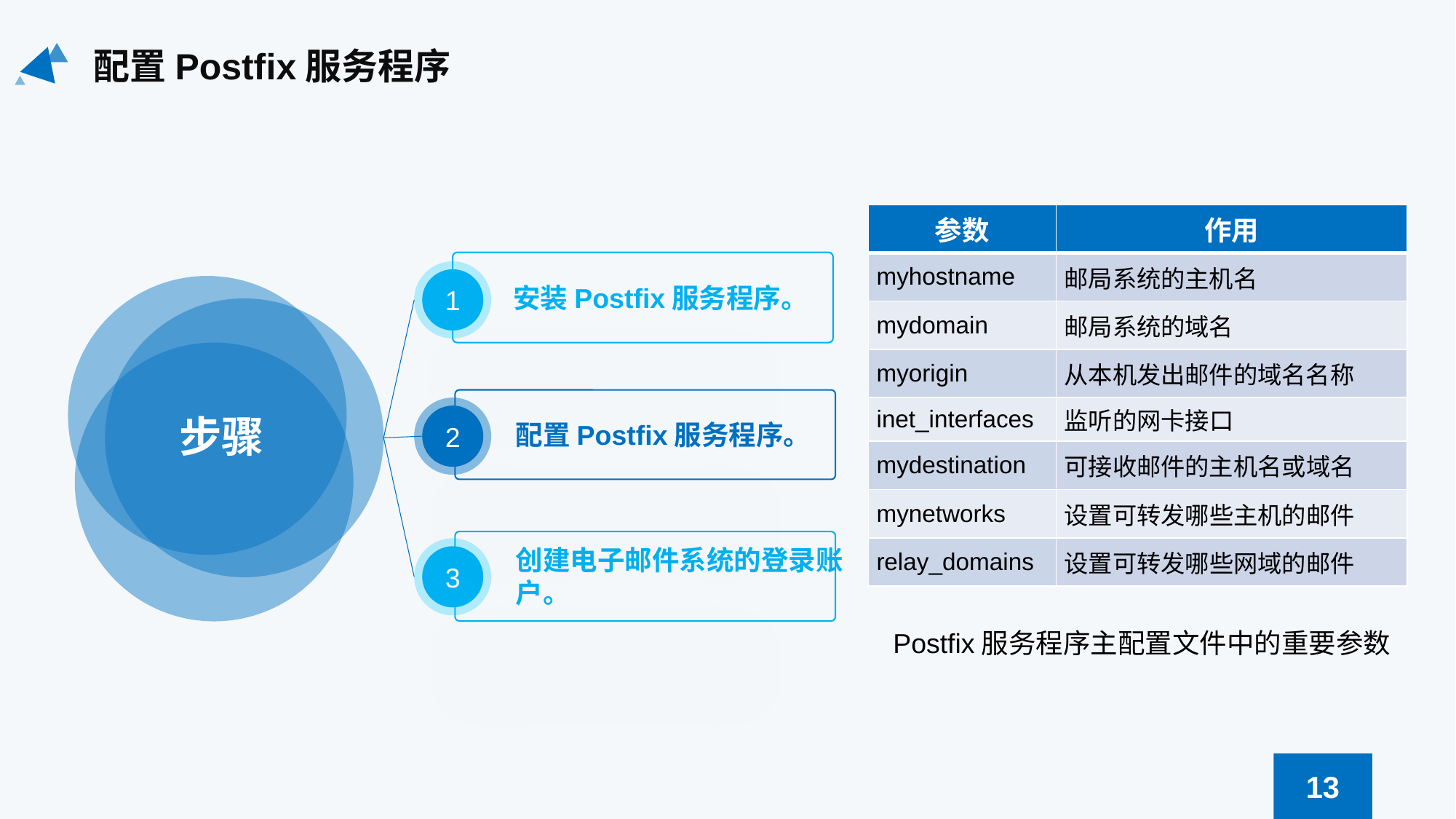

配置Postfix服务程序

| 参数 | 作用 |
| --- | --- |
| myhostname | 邮局系统的主机名 |
| mydomain | 邮局系统的域名 |
| myorigin | 从本机发出邮件的域名名称 |
| inet\_interfaces | 监听的网卡接口 |
| mydestination | 可接收邮件的主机名或域名 |
| mynetworks | 设置可转发哪些主机的邮件 |
| relay\_domains | 设置可转发哪些网域的邮件 |

1
安装Postfix服务程序。

步骤
2
配置Postfix服务程序。

创建电子邮件系统的登录账户。

3
Postfix服务程序主配置文件中的重要参数

13